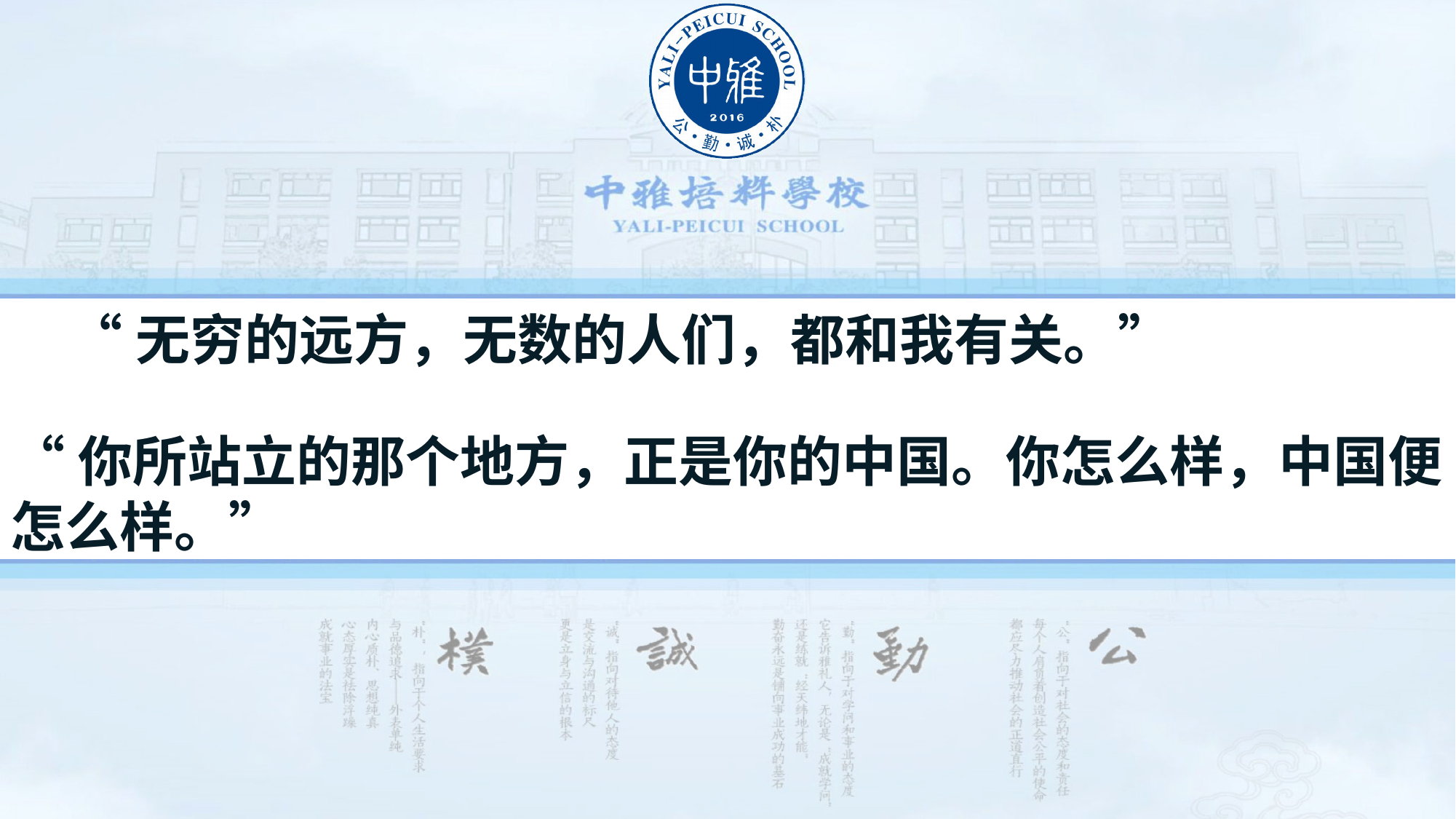

“无穷的远方，无数的人们，都和我有关。”
“你所站立的那个地方，正是你的中国。你怎么样，中国便怎么样。”